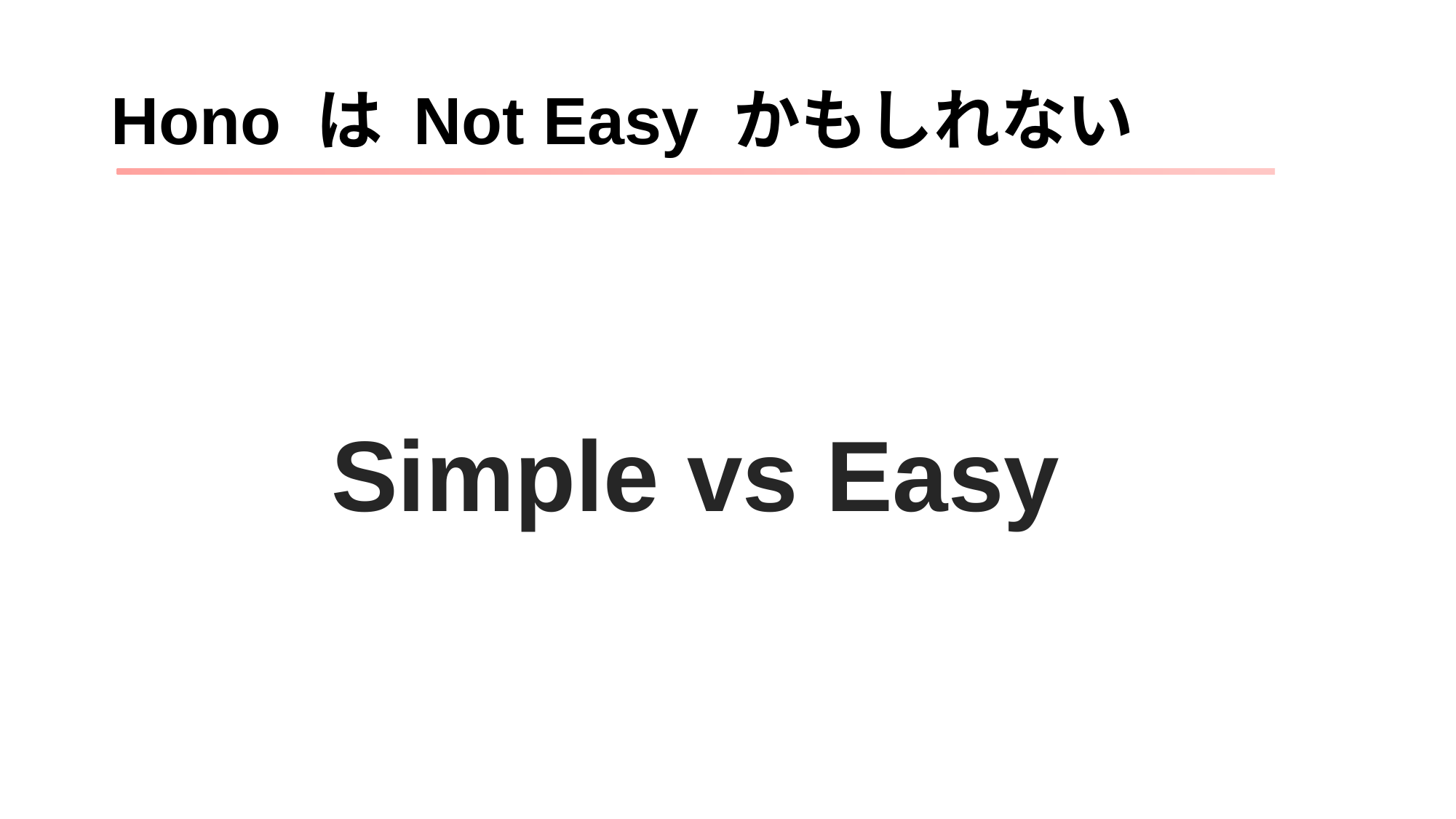

クイズ: 次のうち RPC の　チェックがもっとも速いのは？
型
# Hono は Not Easy かもしれない

Simple vs Easy